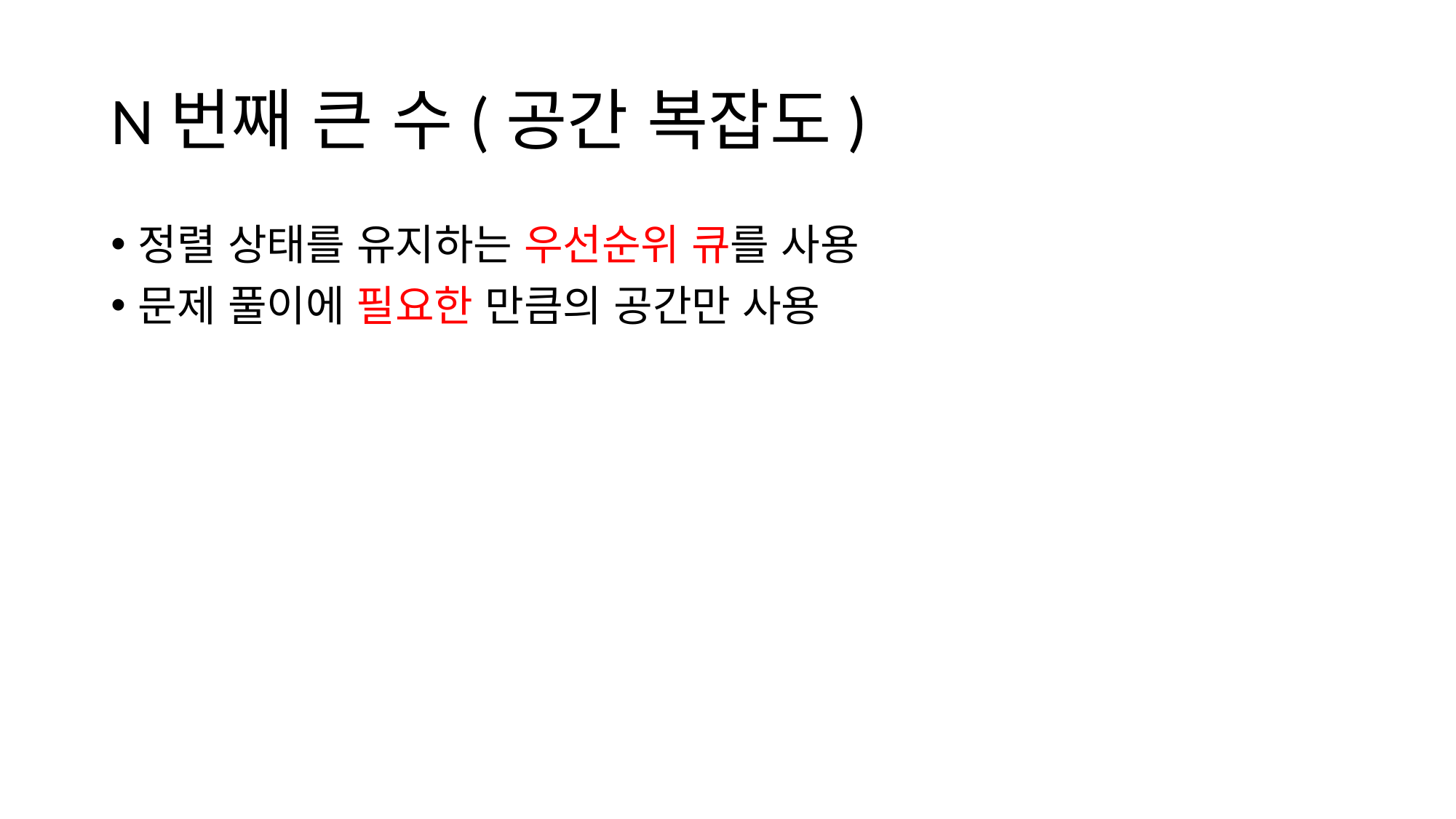

# N번째 큰 수(공간 복잡도)
정렬 상태를 유지하는 우선순위 큐를 사용
문제 풀이에 필요한 만큼의 공간만 사용